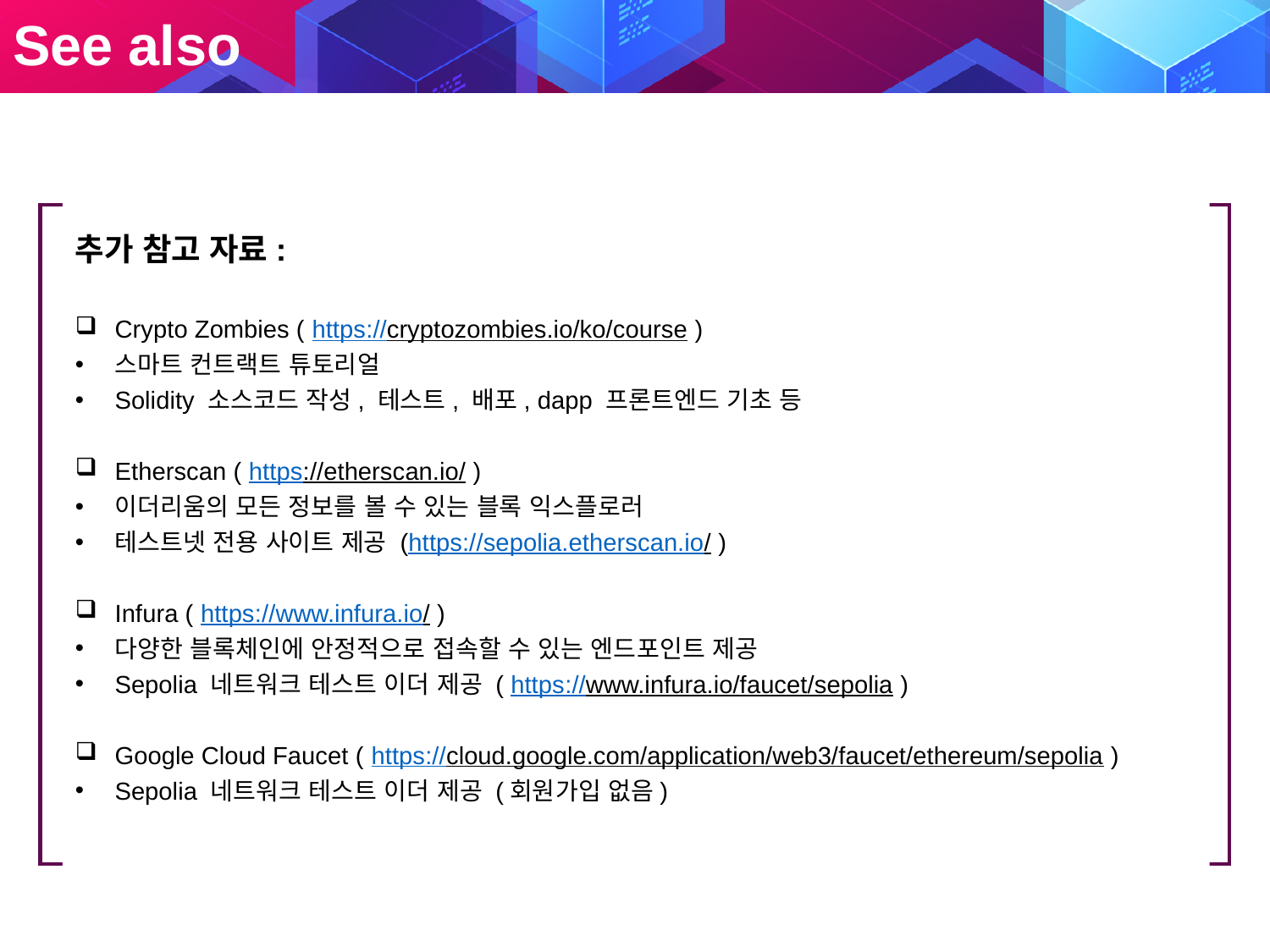

See also
추가 참고 자료:

Crypto Zombies ( https://cryptozombies.io/ko/course )
스마트 컨트랙트 튜토리얼
Solidity 소스코드 작성, 테스트, 배포, dapp 프론트엔드 기초 등

Etherscan ( https://etherscan.io/ )
이더리움의 모든 정보를 볼 수 있는 블록 익스플로러
테스트넷 전용 사이트 제공 (https://sepolia.etherscan.io/ )

Infura ( https://www.infura.io/ )
다양한 블록체인에 안정적으로 접속할 수 있는 엔드포인트 제공
Sepolia 네트워크 테스트 이더 제공 ( https://www.infura.io/faucet/sepolia )

Google Cloud Faucet ( https://cloud.google.com/application/web3/faucet/ethereum/sepolia )
Sepolia 네트워크 테스트 이더 제공 (회원가입 없음)